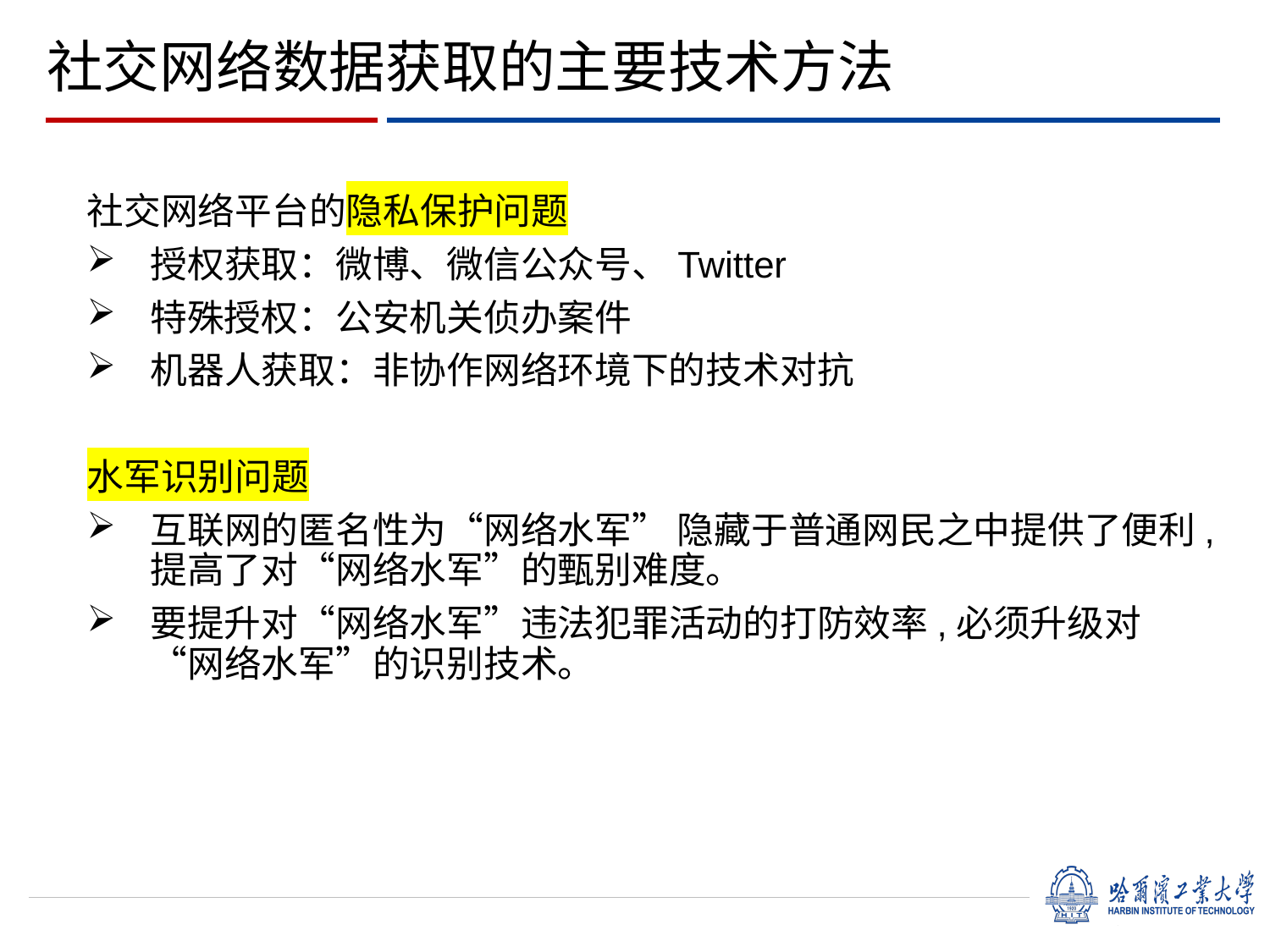

# 社交网络数据获取的主要技术方法
社交网络平台的隐私保护问题
授权获取：微博、微信公众号、Twitter
特殊授权：公安机关侦办案件
机器人获取：非协作网络环境下的技术对抗

水军识别问题
互联网的匿名性为“网络水军” 隐藏于普通网民之中提供了便利,提高了对“网络水军”的甄别难度。
要提升对“网络水军”违法犯罪活动的打防效率,必须升级对“网络水军”的识别技术。